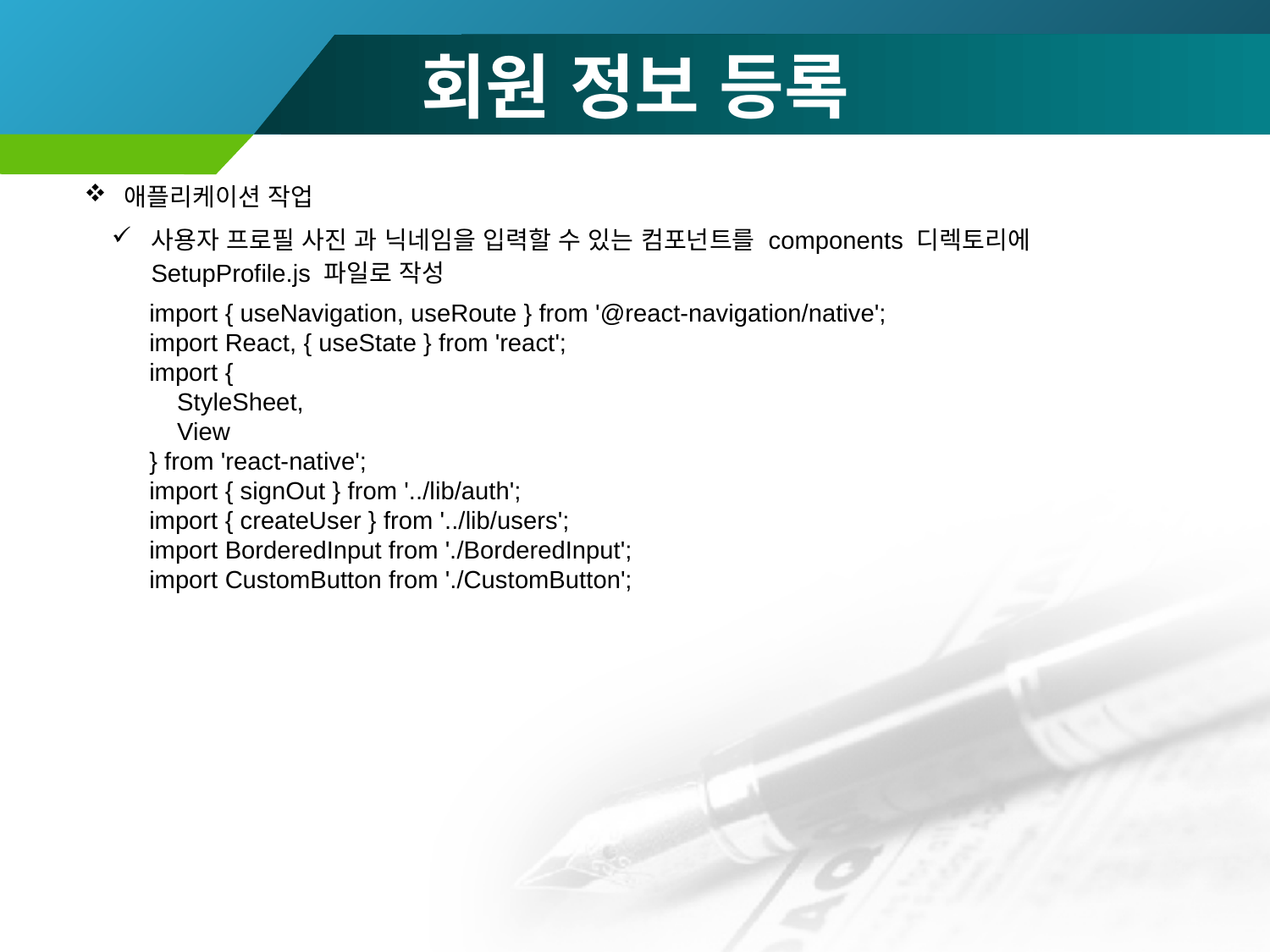

# 회원 정보 등록
애플리케이션 작업
사용자 프로필 사진 과 닉네임을 입력할 수 있는 컴포넌트를 components 디렉토리에 SetupProfile.js 파일로 작성
import { useNavigation, useRoute } from '@react-navigation/native';
import React, { useState } from 'react';
import {
    StyleSheet,
    View
} from 'react-native';
import { signOut } from '../lib/auth';
import { createUser } from '../lib/users';
import BorderedInput from './BorderedInput';
import CustomButton from './CustomButton';